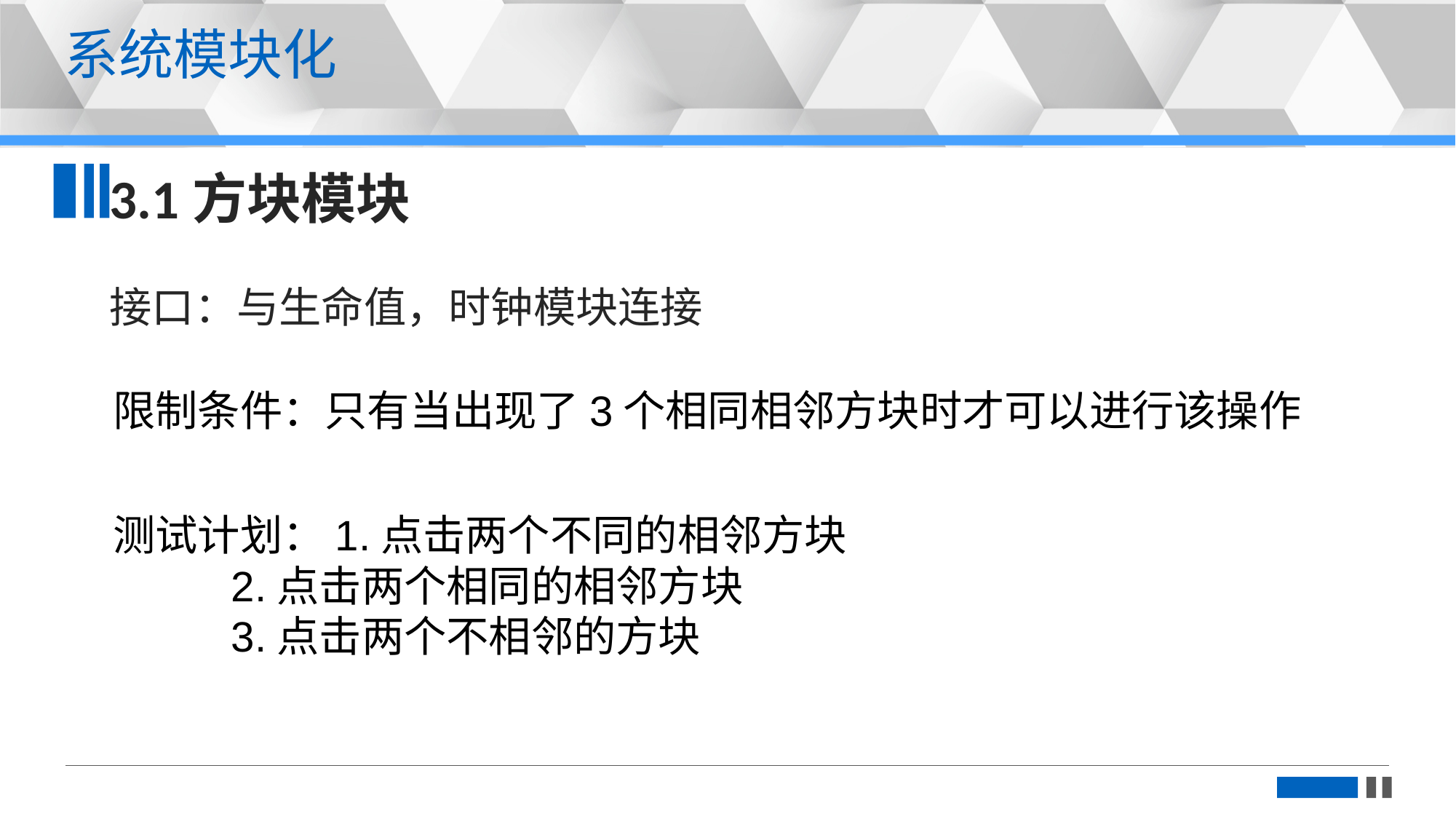

更多精品PPT模板下载：https://shop162430736.taobao.com
系统模块化

3.1方块模块
接口：与生命值，时钟模块连接
限制条件：只有当出现了3个相同相邻方块时才可以进行该操作
测试计划：1.点击两个不同的相邻方块
          2.点击两个相同的相邻方块
          3.点击两个不相邻的方块
18